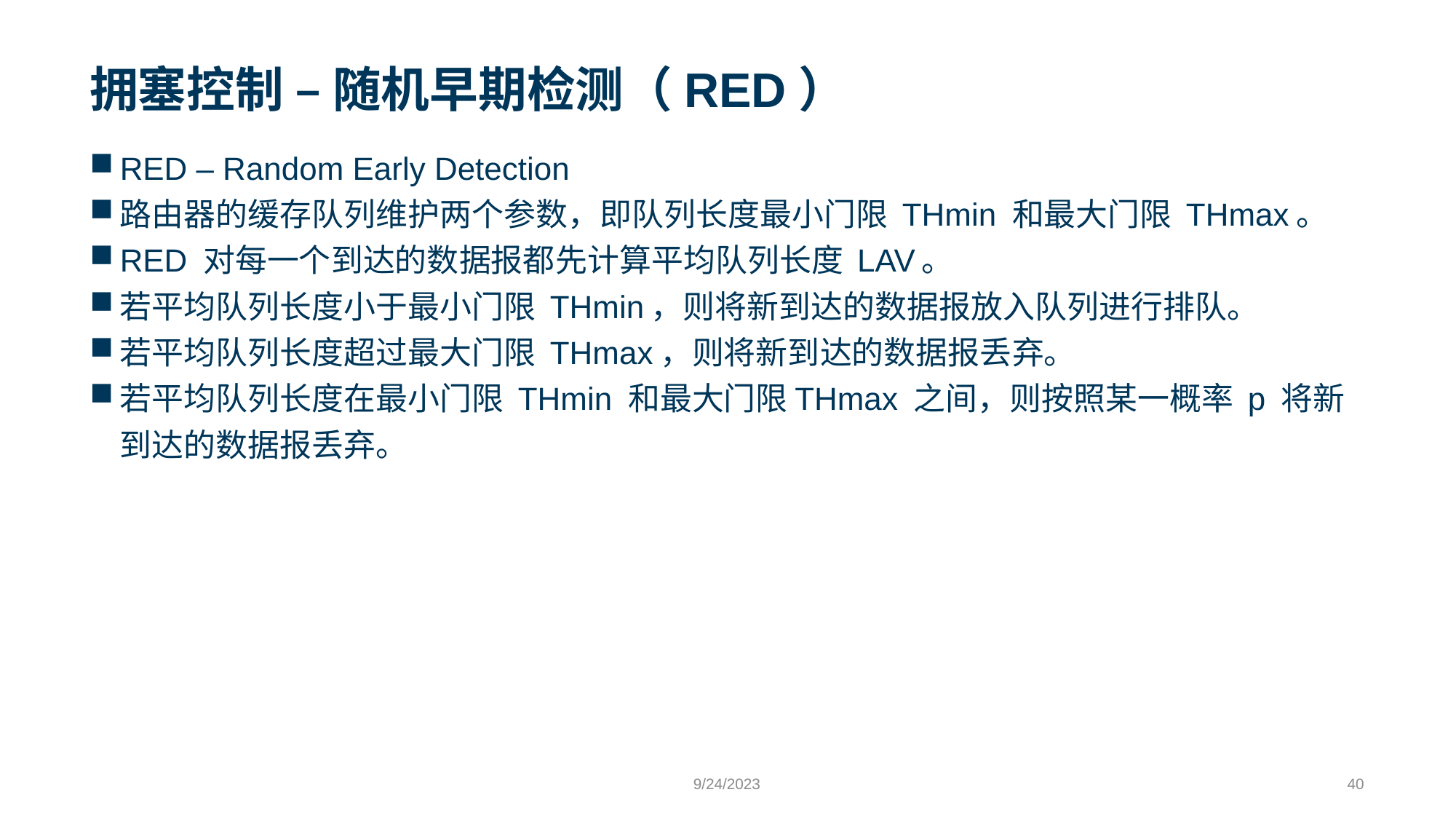

# 拥塞控制 – 随机早期检测（RED）
RED – Random Early Detection
路由器的缓存队列维护两个参数，即队列长度最小门限 THmin 和最大门限 THmax。
RED 对每一个到达的数据报都先计算平均队列长度 LAV。
若平均队列长度小于最小门限 THmin，则将新到达的数据报放入队列进行排队。
若平均队列长度超过最大门限 THmax，则将新到达的数据报丢弃。
若平均队列长度在最小门限 THmin 和最大门限THmax 之间，则按照某一概率 p 将新到达的数据报丢弃。

9/24/2023
40